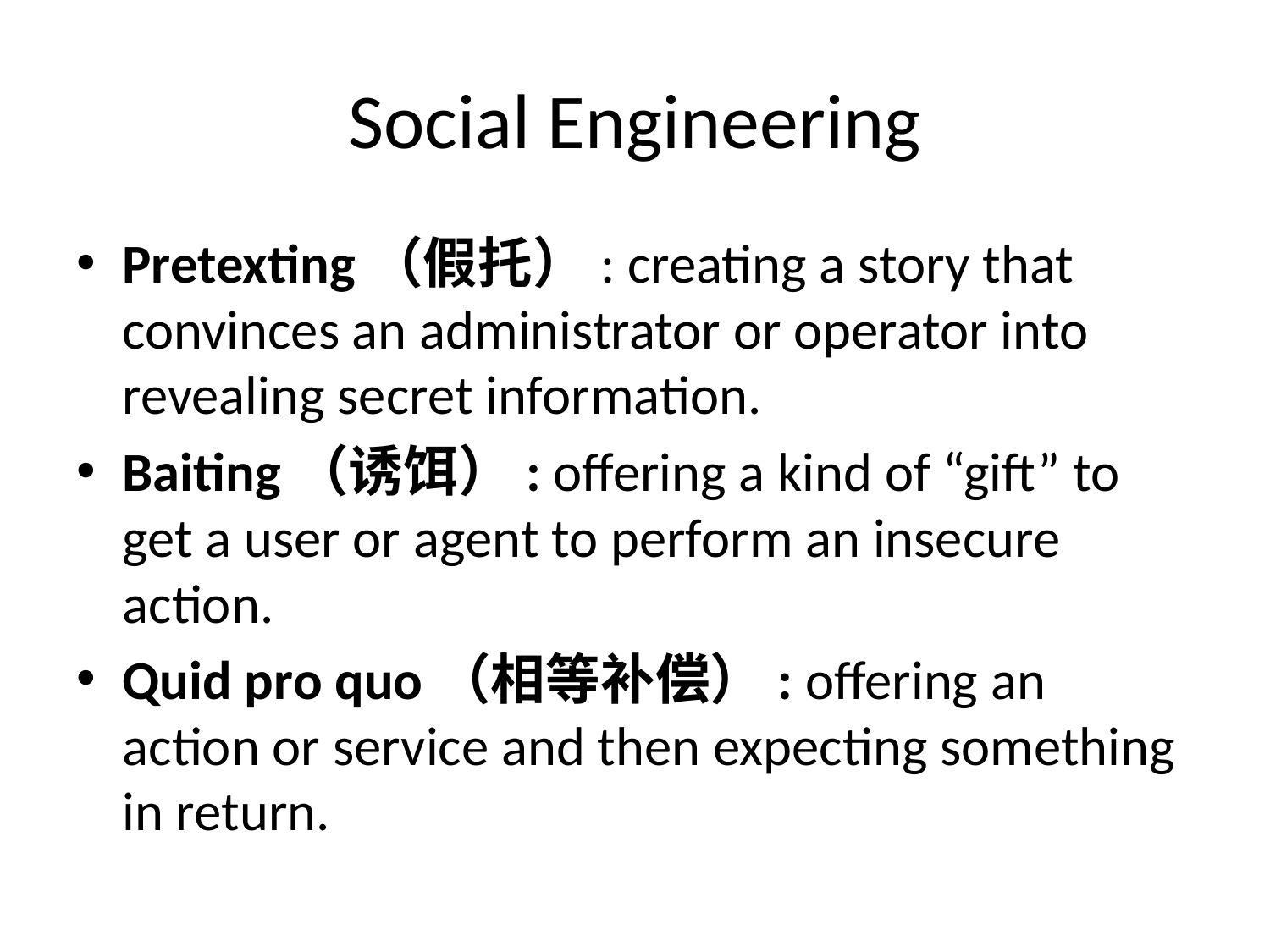

# Social Engineering
Pretexting（假托）: creating a story that convinces an administrator or operator into revealing secret information.
Baiting（诱饵）: offering a kind of “gift” to get a user or agent to perform an insecure action.
Quid pro quo（相等补偿）: offering an action or service and then expecting something in return.
85